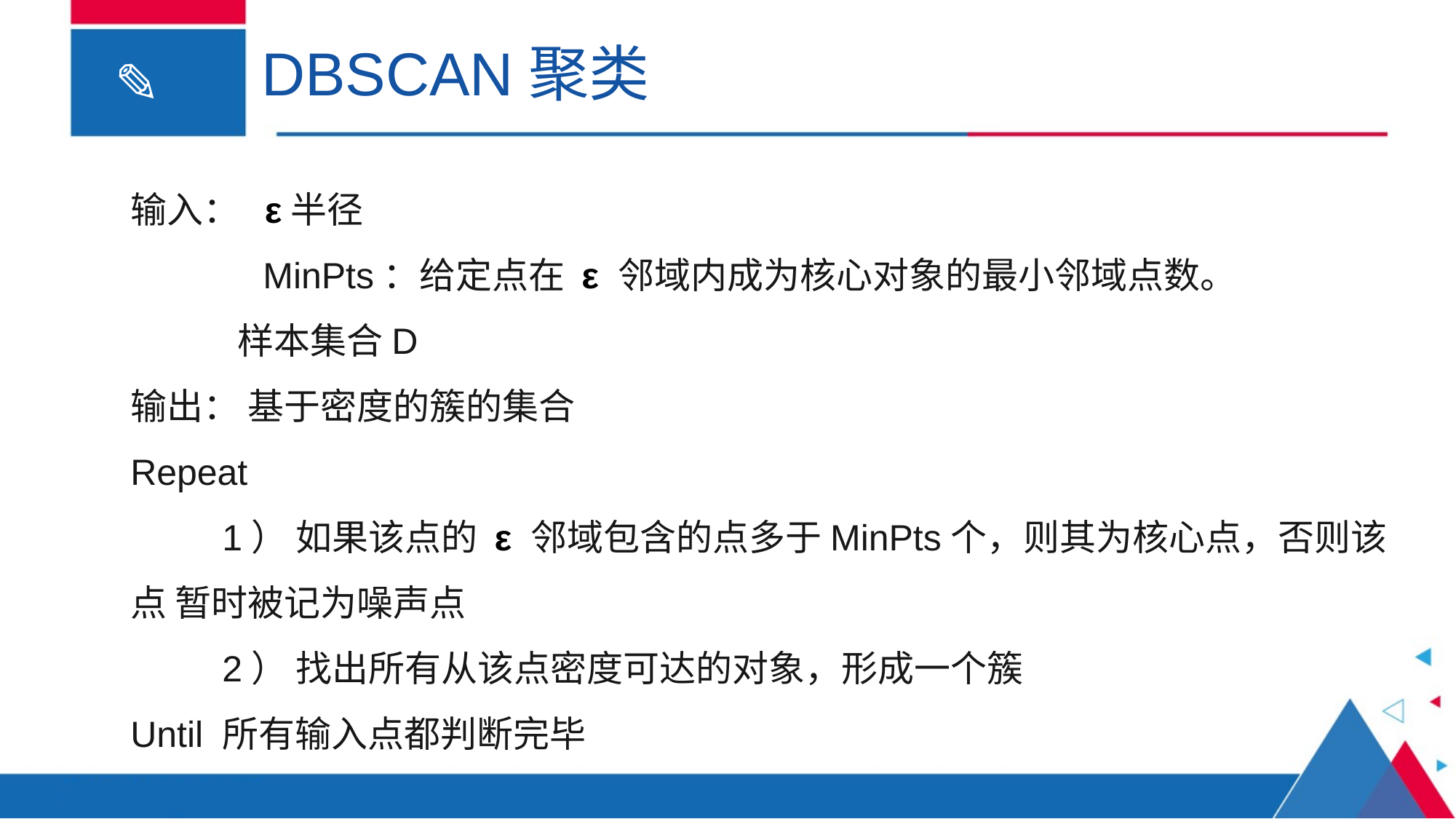

# DBSCAN聚类
输入：  ε半径
             MinPts：给定点在 ε 邻域内成为核心对象的最小邻域点数。
            样本集合D
输出： 基于密度的簇的集合
Repeat
         1） 如果该点的 ε 邻域包含的点多于MinPts个，则其为核心点，否则该点 暂时被记为噪声点
         2） 找出所有从该点密度可达的对象，形成一个簇
Until 所有输入点都判断完毕